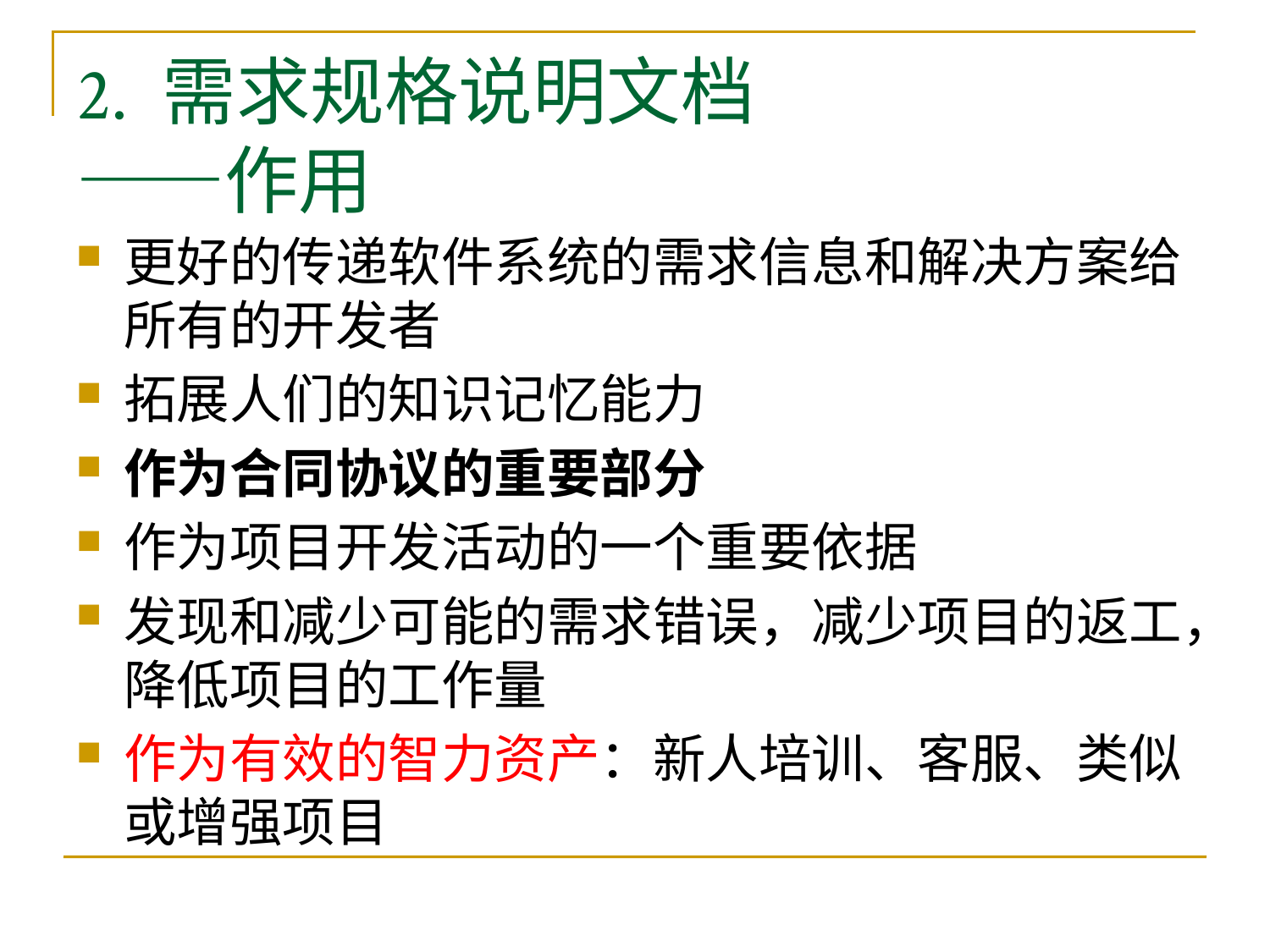

# 2. 需求规格说明文档 ——作用
更好的传递软件系统的需求信息和解决方案给所有的开发者
拓展人们的知识记忆能力
作为合同协议的重要部分
作为项目开发活动的一个重要依据
发现和减少可能的需求错误，减少项目的返工，降低项目的工作量
作为有效的智力资产：新人培训、客服、类似或增强项目